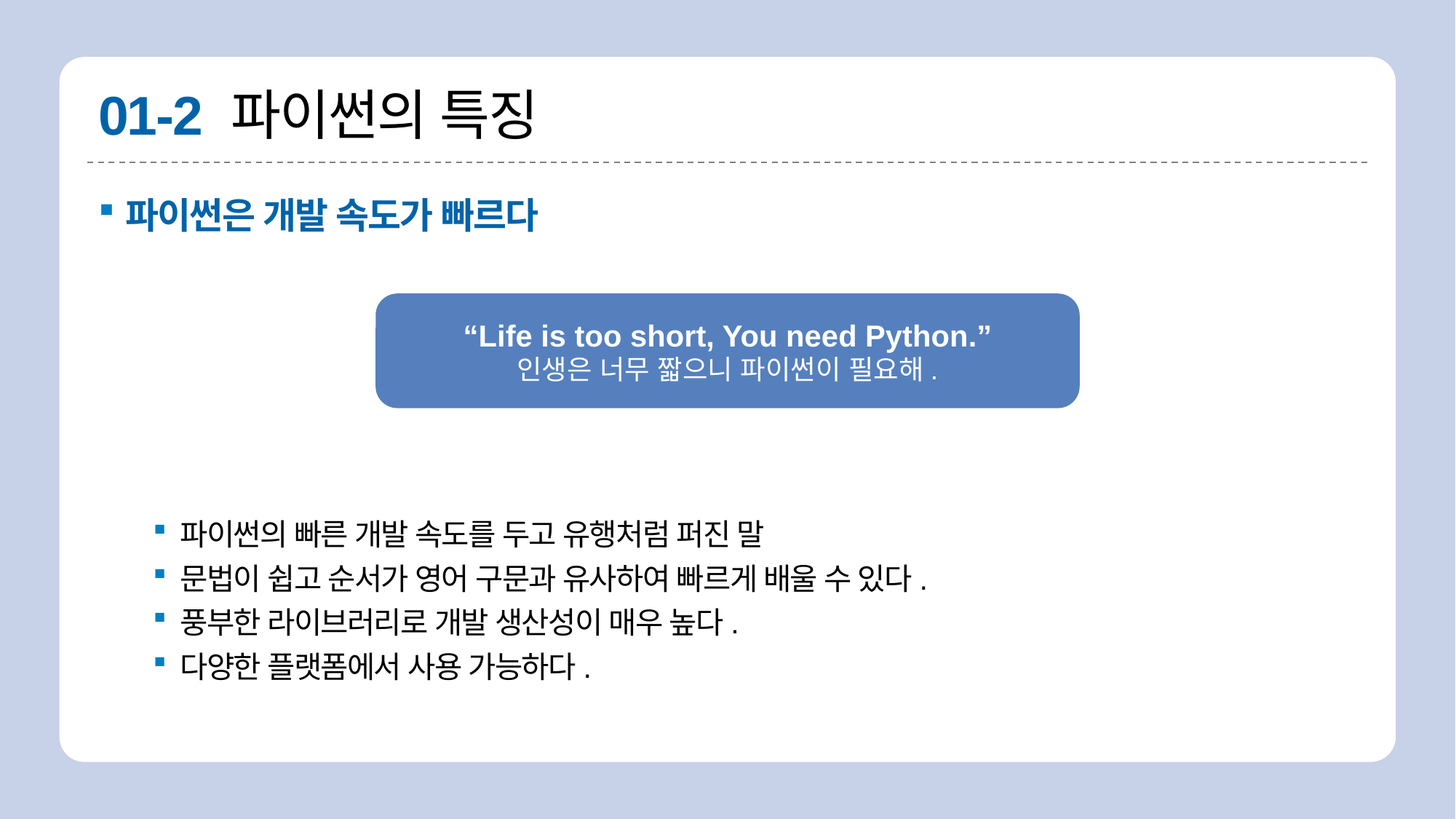

# 01-2 파이썬의 특징
파이썬은 개발 속도가 빠르다

파이썬의 빠른 개발 속도를 두고 유행처럼 퍼진 말
문법이 쉽고 순서가 영어 구문과 유사하여 빠르게 배울 수 있다.
풍부한 라이브러리로 개발 생산성이 매우 높다.
다양한 플랫폼에서 사용 가능하다.
“Life is too short, You need Python.”
인생은 너무 짧으니 파이썬이 필요해.